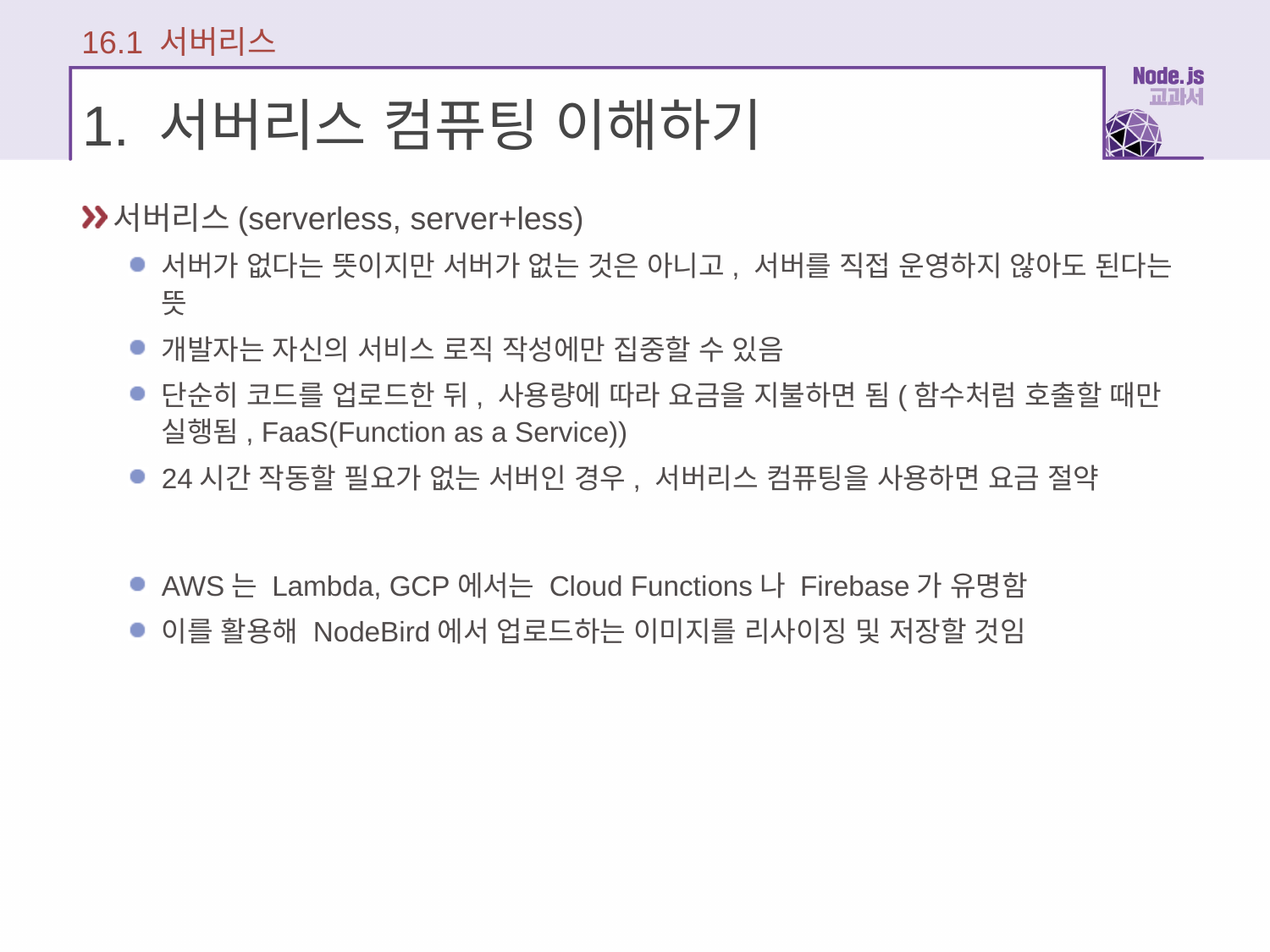

16.1 서버리스
# 1. 서버리스 컴퓨팅 이해하기
서버리스(serverless, server+less)
서버가 없다는 뜻이지만 서버가 없는 것은 아니고, 서버를 직접 운영하지 않아도 된다는 뜻
개발자는 자신의 서비스 로직 작성에만 집중할 수 있음
단순히 코드를 업로드한 뒤, 사용량에 따라 요금을 지불하면 됨(함수처럼 호출할 때만 실행됨, FaaS(Function as a Service))
24시간 작동할 필요가 없는 서버인 경우, 서버리스 컴퓨팅을 사용하면 요금 절약

AWS는 Lambda, GCP에서는 Cloud Functions나 Firebase가 유명함
이를 활용해 NodeBird에서 업로드하는 이미지를 리사이징 및 저장할 것임